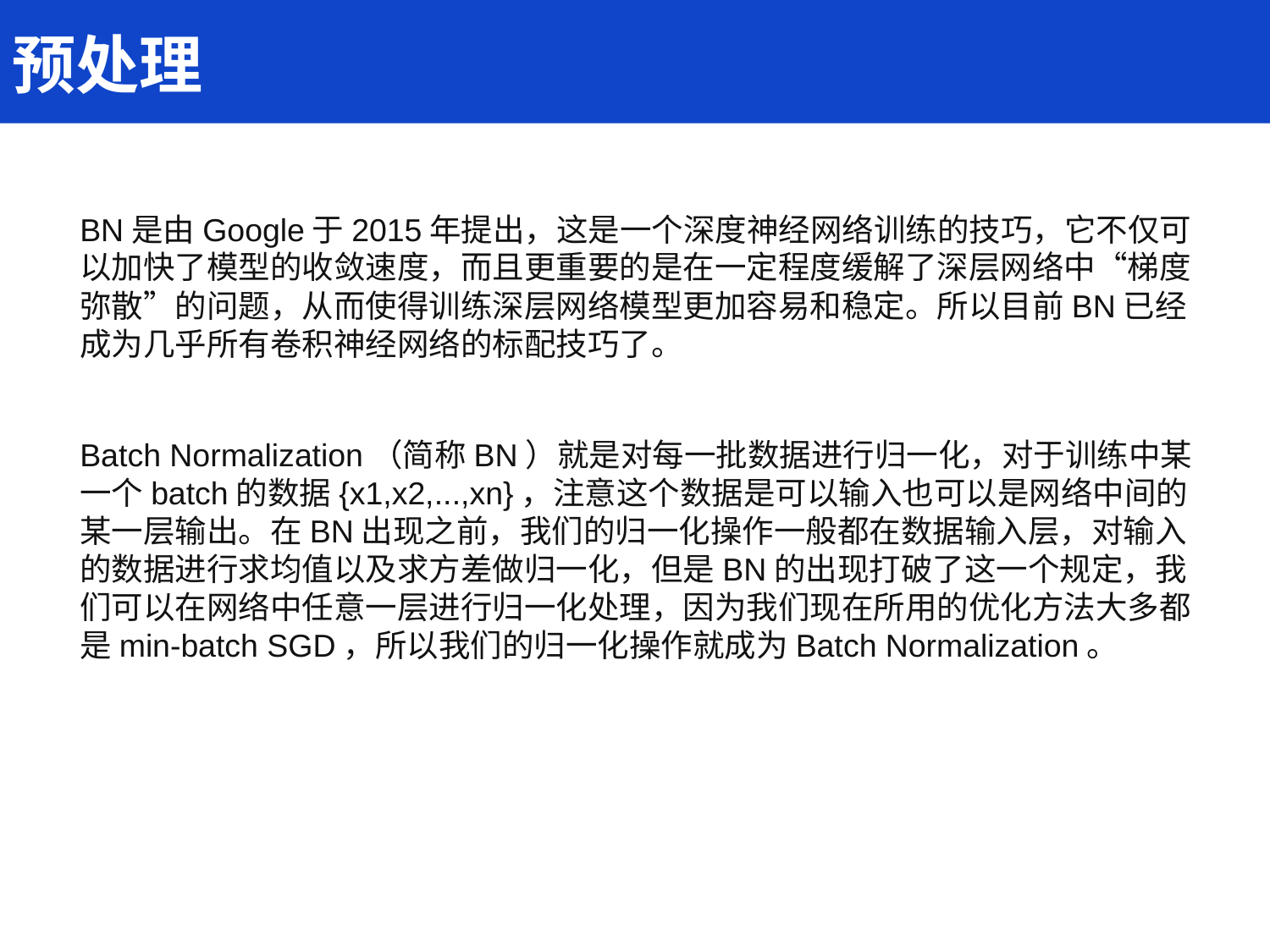

预处理
BN是由Google于2015年提出，这是一个深度神经网络训练的技巧，它不仅可以加快了模型的收敛速度，而且更重要的是在一定程度缓解了深层网络中“梯度弥散”的问题，从而使得训练深层网络模型更加容易和稳定。所以目前BN已经成为几乎所有卷积神经网络的标配技巧了。
Batch Normalization（简称BN）就是对每一批数据进行归一化，对于训练中某一个batch的数据{x1,x2,...,xn}，注意这个数据是可以输入也可以是网络中间的某一层输出。在BN出现之前，我们的归一化操作一般都在数据输入层，对输入的数据进行求均值以及求方差做归一化，但是BN的出现打破了这一个规定，我们可以在网络中任意一层进行归一化处理，因为我们现在所用的优化方法大多都是min-batch SGD，所以我们的归一化操作就成为Batch Normalization。